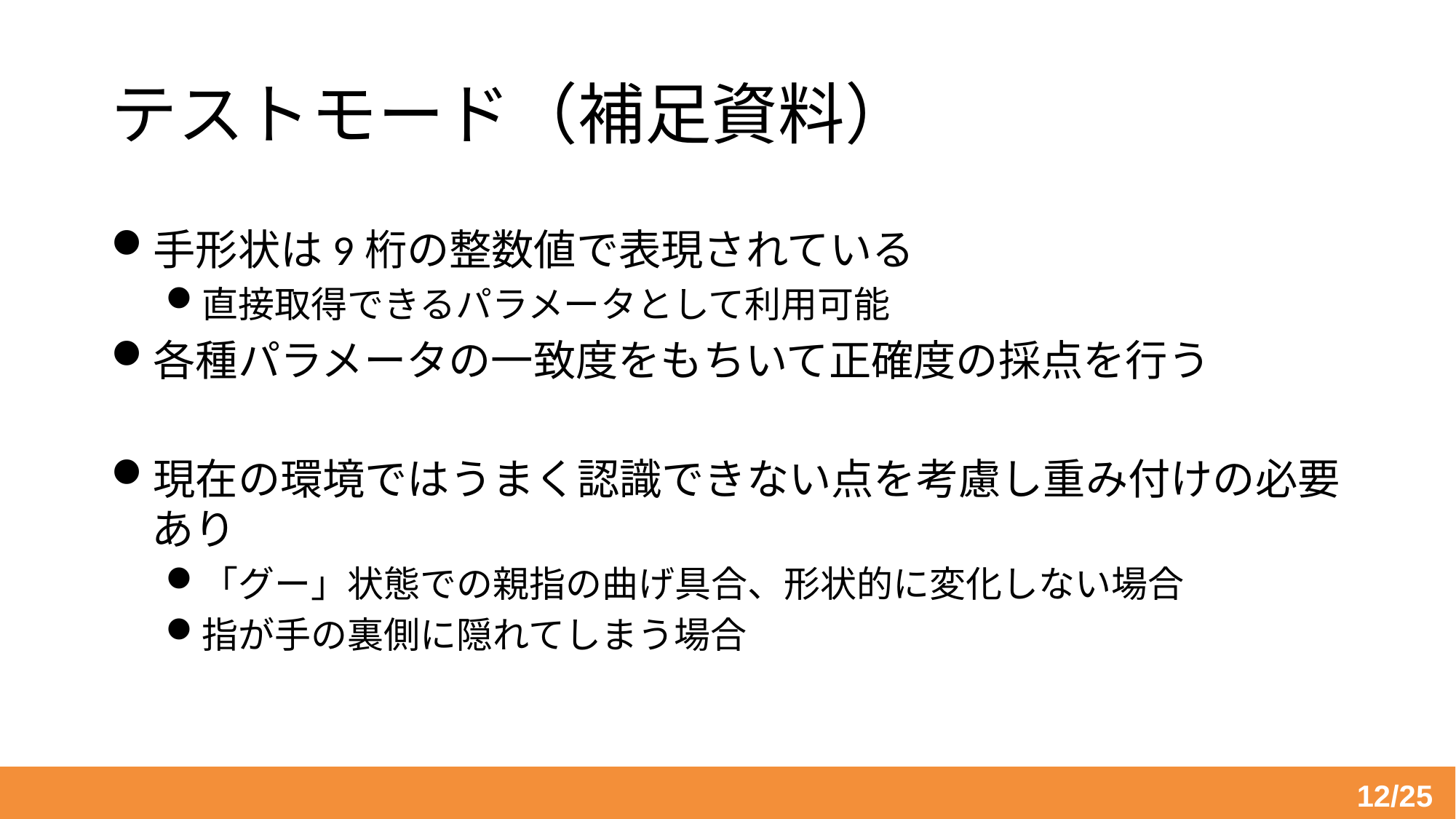

# テストモード（補足資料）
手形状は9桁の整数値で表現されている
直接取得できるパラメータとして利用可能
各種パラメータの一致度をもちいて正確度の採点を行う

現在の環境ではうまく認識できない点を考慮し重み付けの必要あり
「グー」状態での親指の曲げ具合、形状的に変化しない場合
指が手の裏側に隠れてしまう場合

12/25